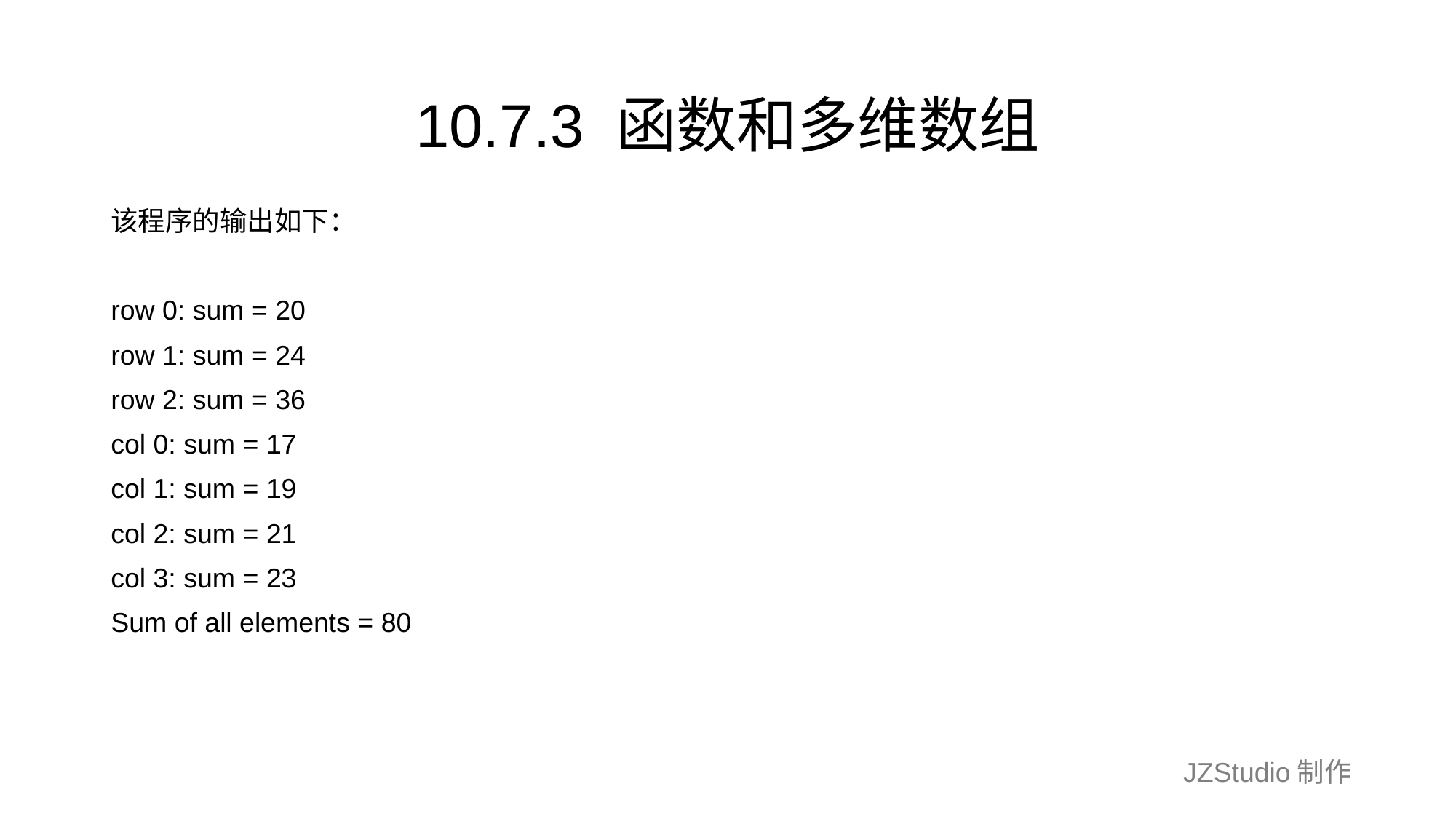

# 10.7.3 函数和多维数组
该程序的输出如下：

row 0: sum = 20
row 1: sum = 24
row 2: sum = 36
col 0: sum = 17
col 1: sum = 19
col 2: sum = 21
col 3: sum = 23
Sum of all elements = 80